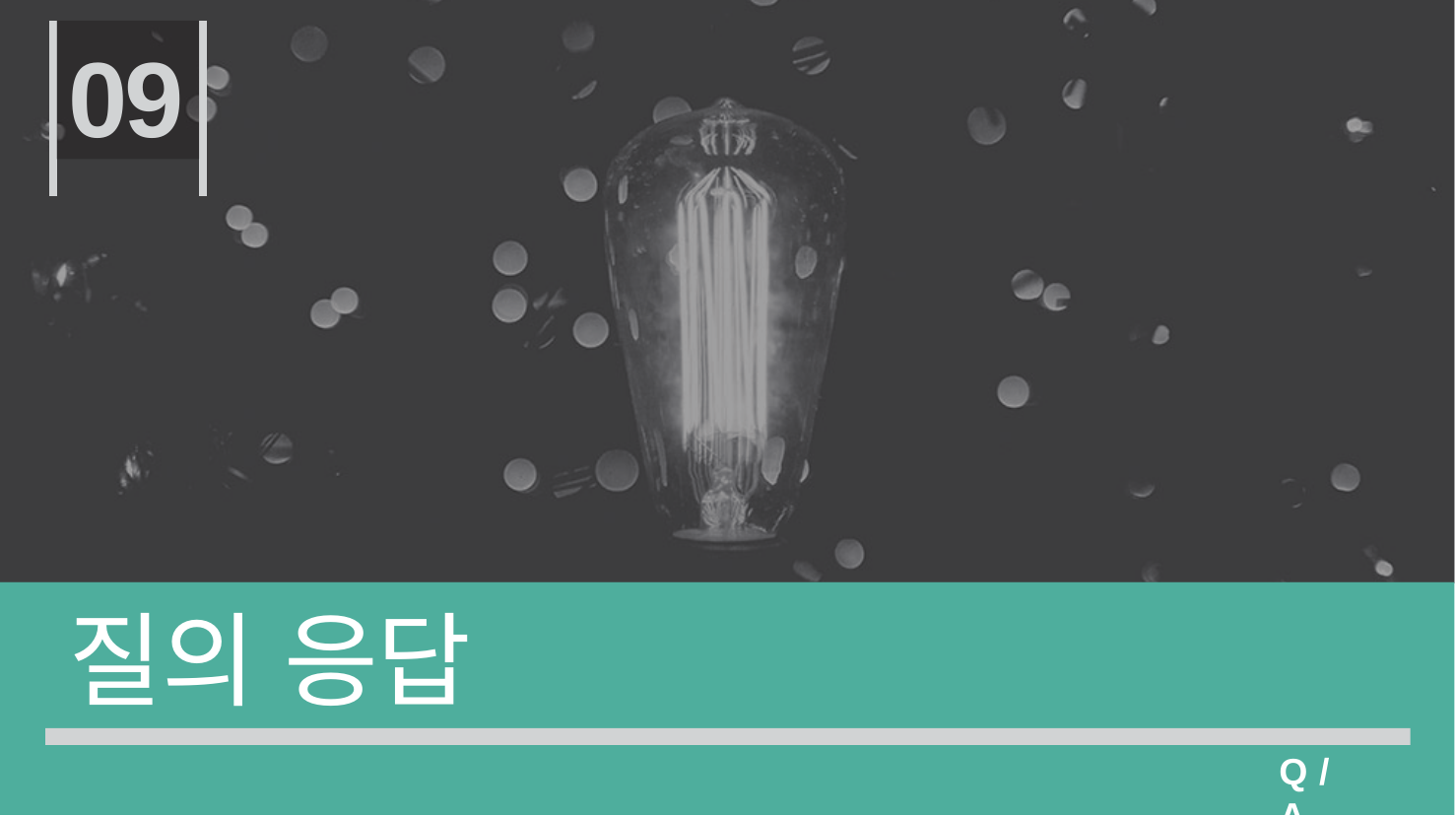

09

# 질의 응답

Q / A